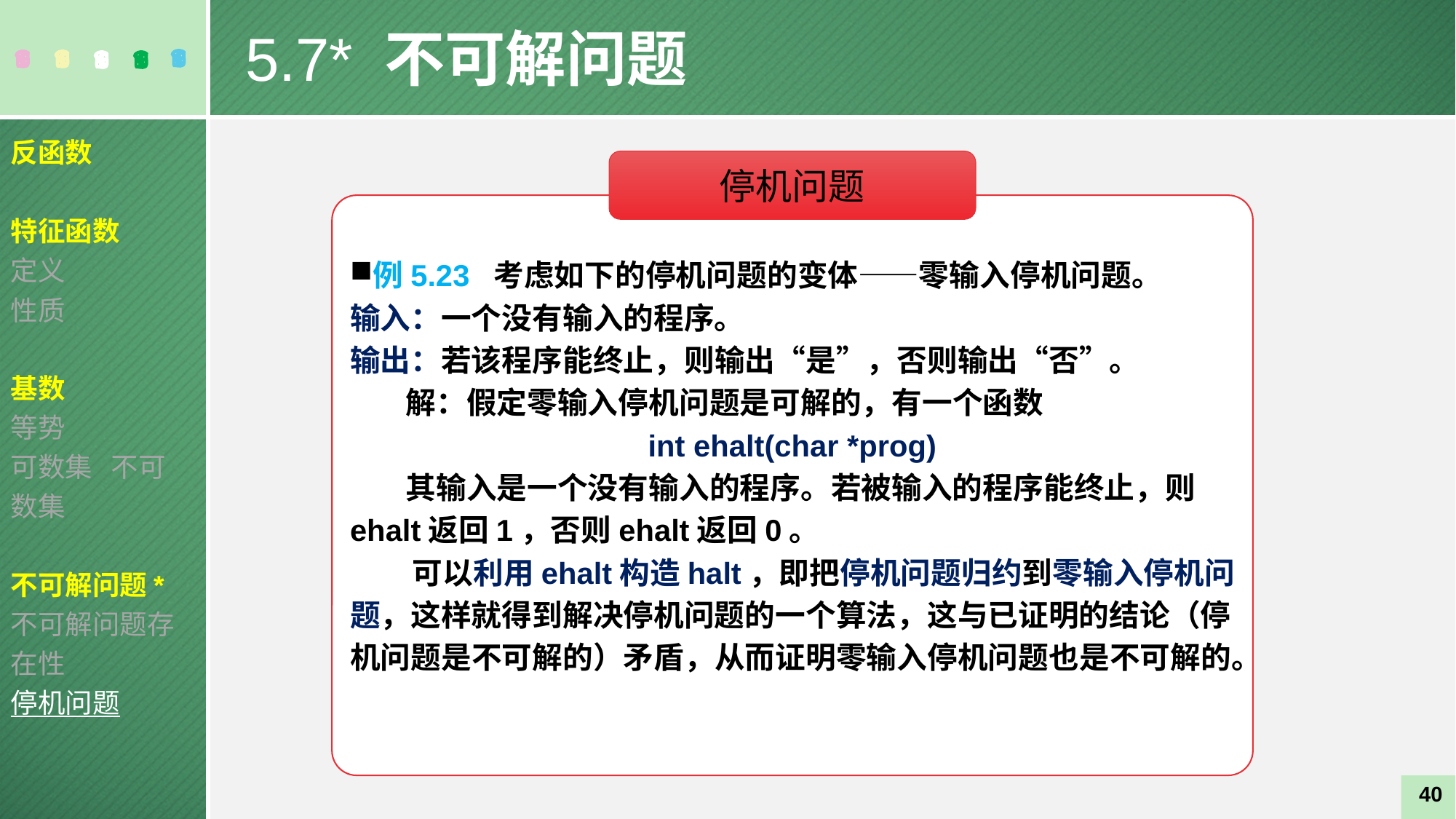

5.7* 不可解问题

反函数

特征函数
定义
性质

基数
等势
可数集   不可数集

不可解问题*
不可解问题存在性
停机问题

停机问题

例5.23  考虑如下的停机问题的变体——零输入停机问题。
输入：一个没有输入的程序。
输出：若该程序能终止，则输出“是”，否则输出“否”。
       解：假定零输入停机问题是可解的，有一个函数
int ehalt(char *prog)
       其输入是一个没有输入的程序。若被输入的程序能终止，则ehalt返回1，否则ehalt返回0。
        可以利用ehalt构造halt，即把停机问题归约到零输入停机问题，这样就得到解决停机问题的一个算法，这与已证明的结论（停机问题是不可解的）矛盾，从而证明零输入停机问题也是不可解的。
40